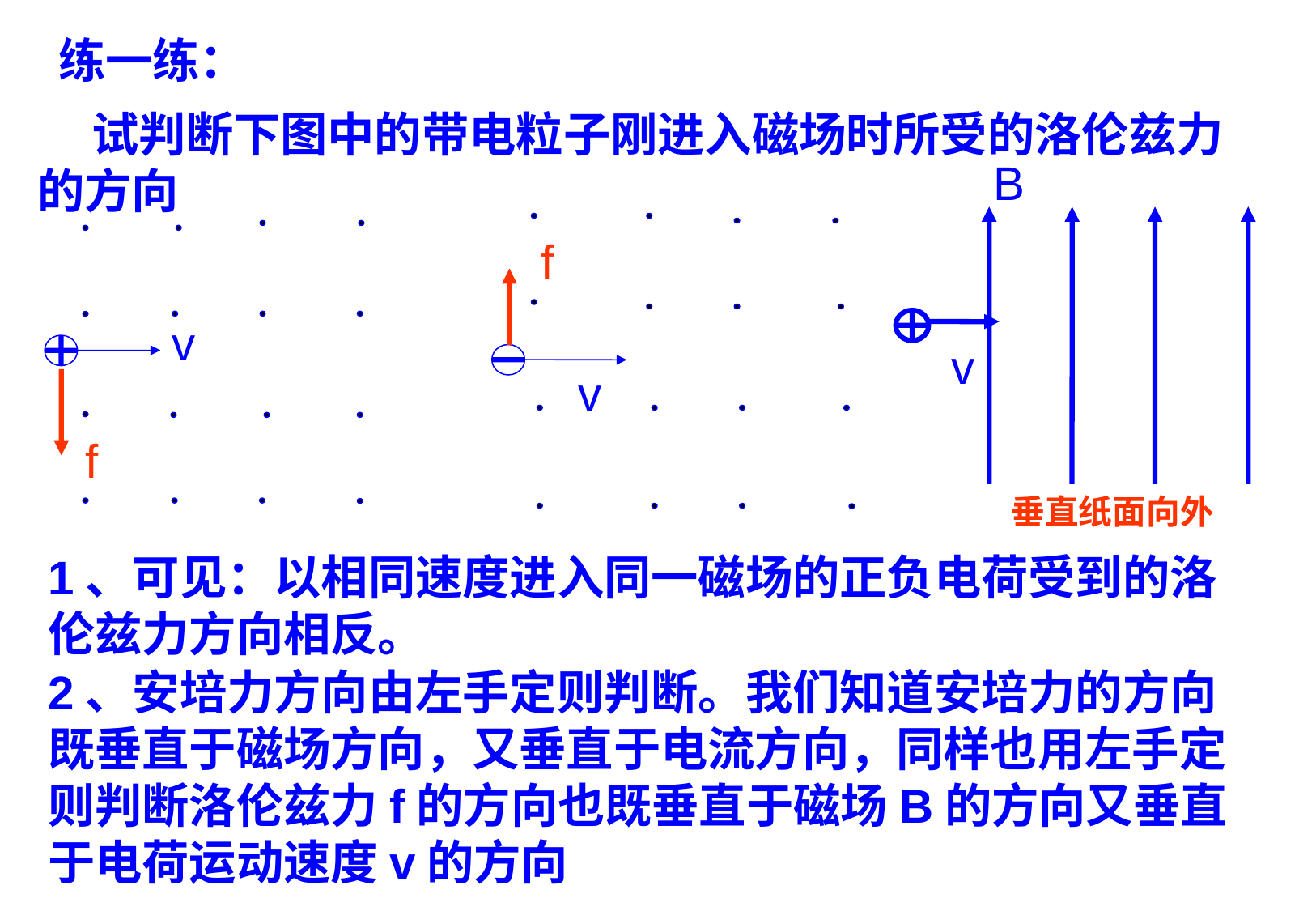

练一练：
    试判断下图中的带电粒子刚进入磁场时所受的洛伦兹力的方向
B

v

v

v

f

f
垂直纸面向外
1、可见：以相同速度进入同一磁场的正负电荷受到的洛伦兹力方向相反。
2、安培力方向由左手定则判断。我们知道安培力的方向既垂直于磁场方向，又垂直于电流方向，同样也用左手定则判断洛伦兹力f的方向也既垂直于磁场B的方向又垂直于电荷运动速度v的方向